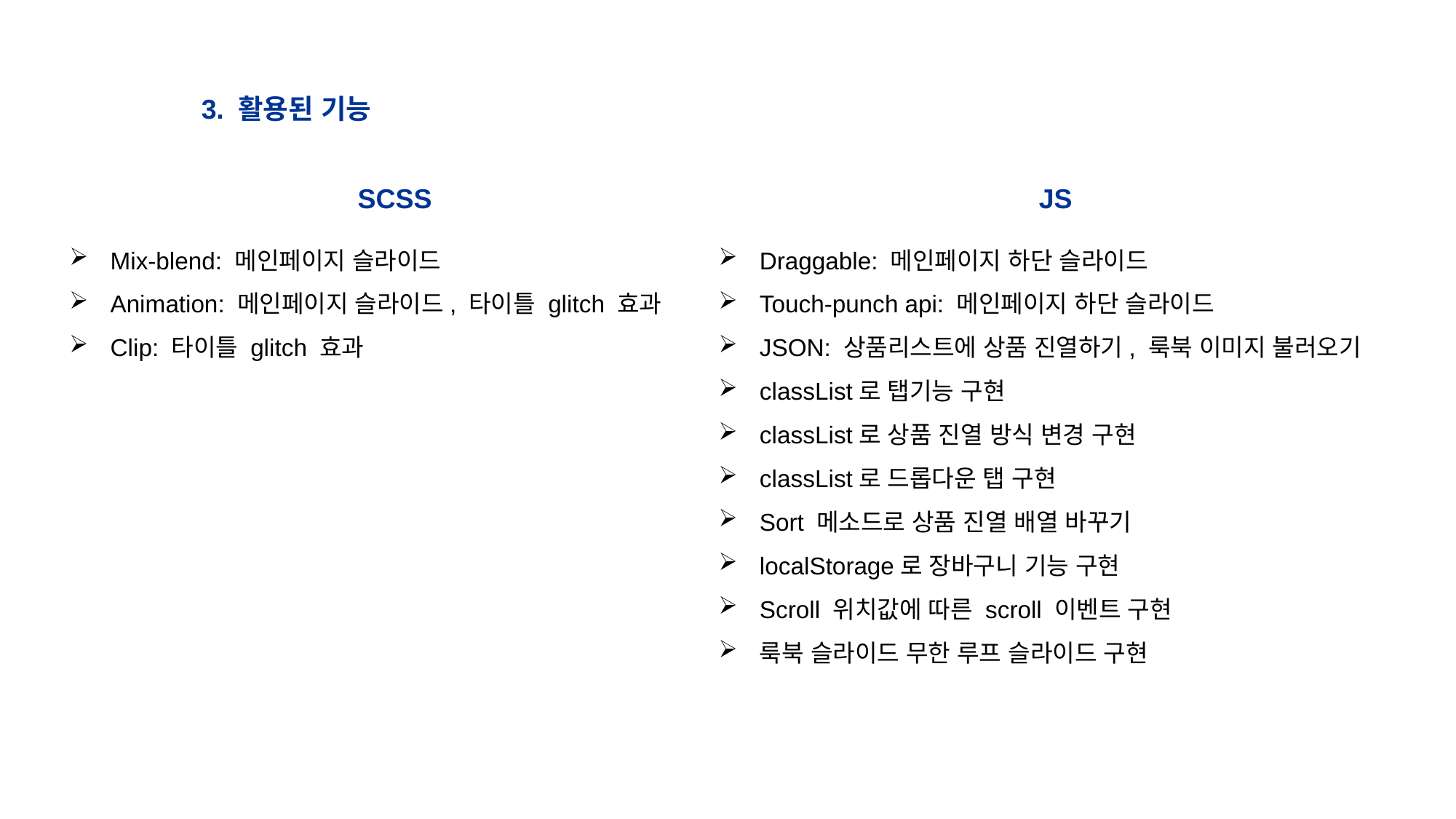

3. 활용된 기능
SCSS
JS
Mix-blend: 메인페이지 슬라이드
Animation: 메인페이지 슬라이드, 타이틀 glitch 효과
Clip: 타이틀 glitch 효과
Draggable: 메인페이지 하단 슬라이드
Touch-punch api: 메인페이지 하단 슬라이드
JSON: 상품리스트에 상품 진열하기, 룩북 이미지 불러오기
classList로 탭기능 구현
classList로 상품 진열 방식 변경 구현
classList로 드롭다운 탭 구현
Sort 메소드로 상품 진열 배열 바꾸기
localStorage로 장바구니 기능 구현
Scroll 위치값에 따른 scroll 이벤트 구현
룩북 슬라이드 무한 루프 슬라이드 구현